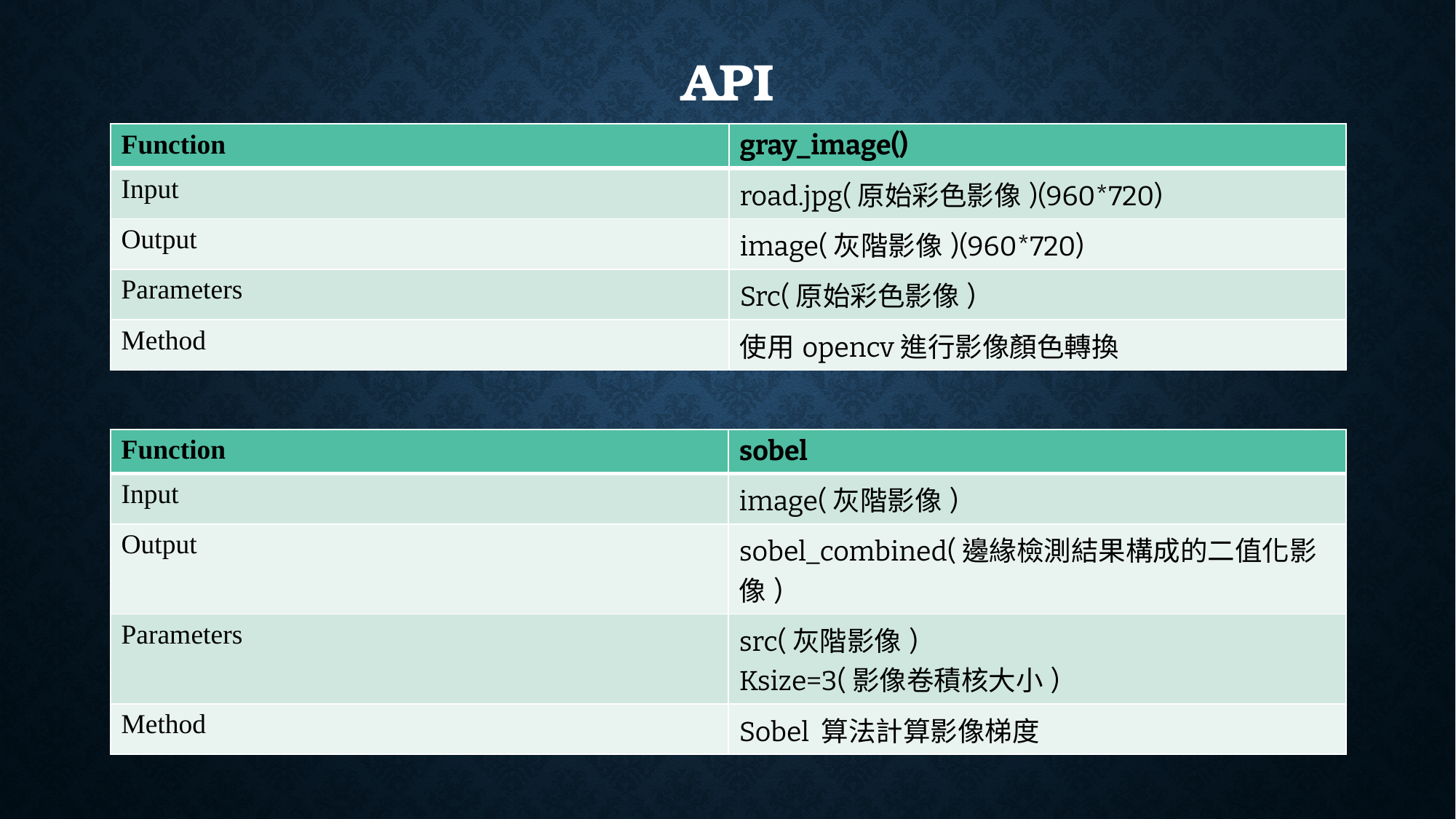

# API
| Function | gray\_image() |
| --- | --- |
| Input | road.jpg(原始彩色影像)(960\*720) |
| Output | image(灰階影像)(960\*720) |
| Parameters | Src(原始彩色影像) |
| Method | 使用opencv進行影像顏色轉換 |
| Function | sobel |
| --- | --- |
| Input | image(灰階影像) |
| Output | sobel\_combined(邊緣檢測結果構成的二值化影像) |
| Parameters | src(灰階影像) Ksize=3(影像卷積核大小) |
| Method | Sobel 算法計算影像梯度 |